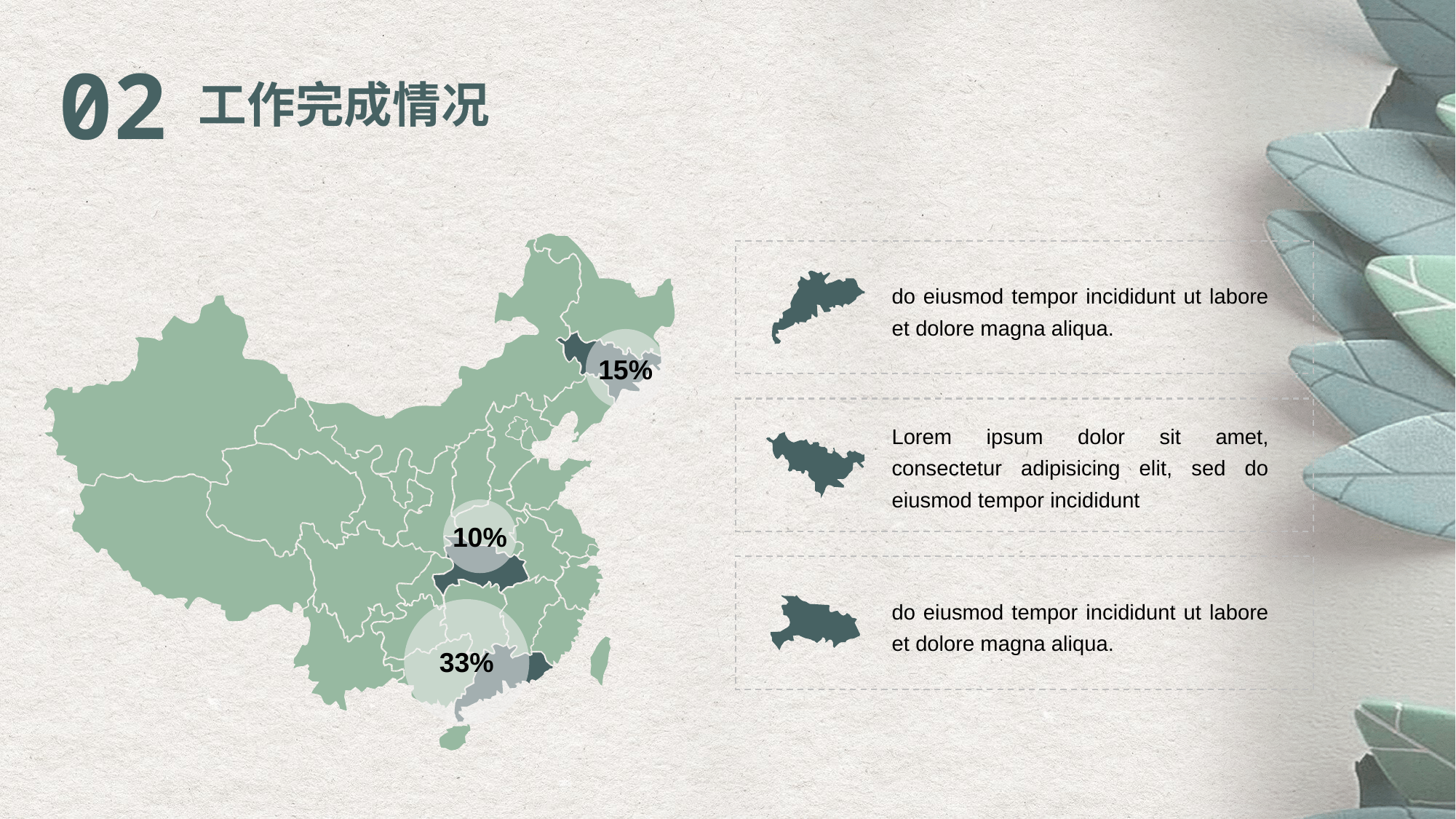

02
工作完成情况

do eiusmod tempor incididunt ut labore et dolore magna aliqua.
15%

Lorem ipsum dolor sit amet, consectetur adipisicing elit, sed do eiusmod tempor incididunt

10%

do eiusmod tempor incididunt ut labore et dolore magna aliqua.

33%